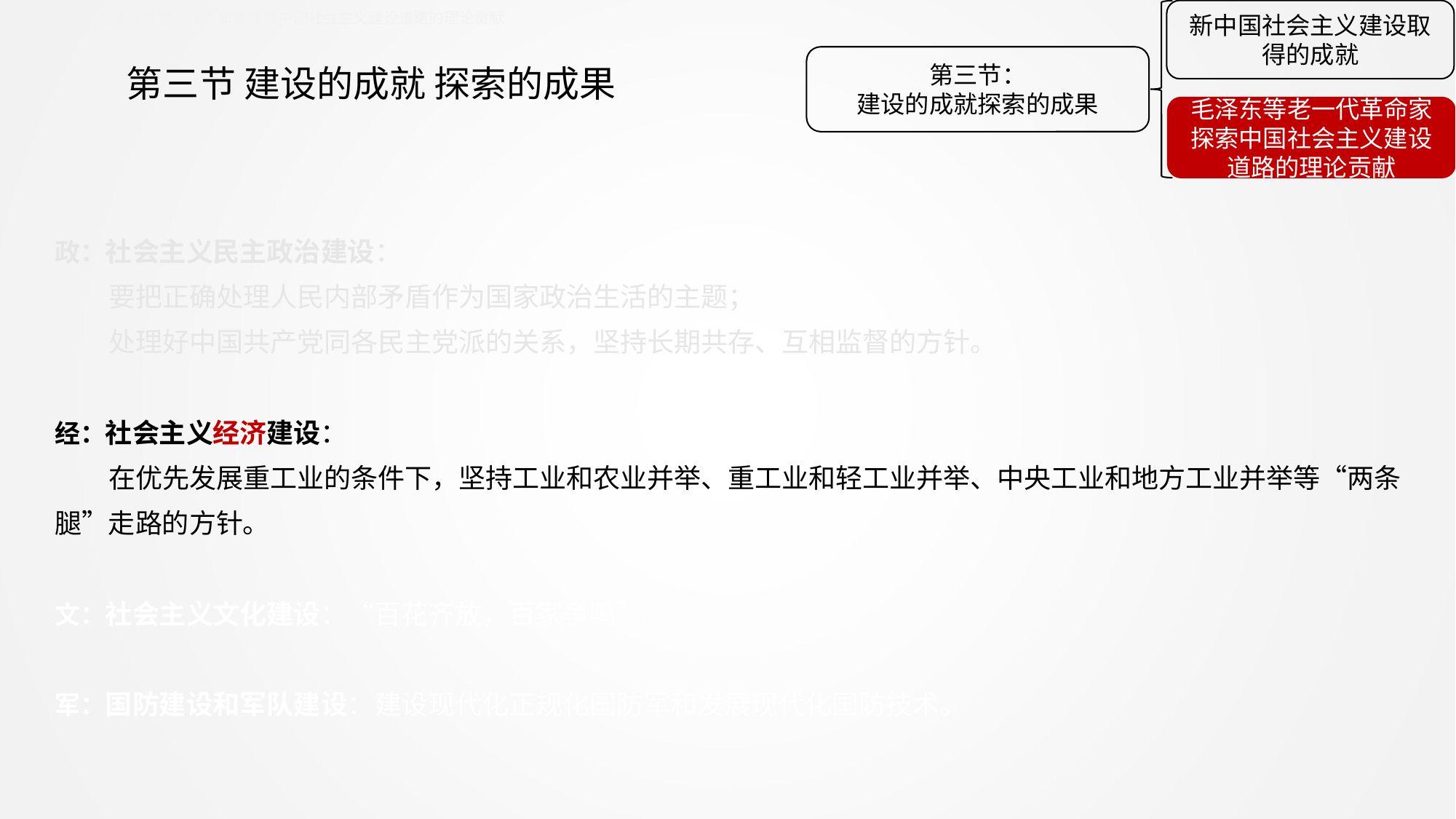

新中国社会主义建设取得的成就

第三节：
建设的成就探索的成果
毛泽东等老一代革命家探索中国社会主义建设道路的理论贡献
9.3.2毛泽东等老一代革命家探索中国社会主义建设道路的理论贡献
# 第三节 建设的成就 探索的成果
政：社会主义民主政治建设：
        要把正确处理人民内部矛盾作为国家政治生活的主题；
        处理好中国共产党同各民主党派的关系，坚持长期共存、互相监督的方针。

经：社会主义经济建设：
        在优先发展重工业的条件下，坚持工业和农业并举、重工业和轻工业并举、中央工业和地方工业并举等“两条腿”走路的方针。

文：社会主义文化建设：“百花齐放，百家争鸣”。

军：国防建设和军队建设：建设现代化正规化国防军和发展现代化国防技术。